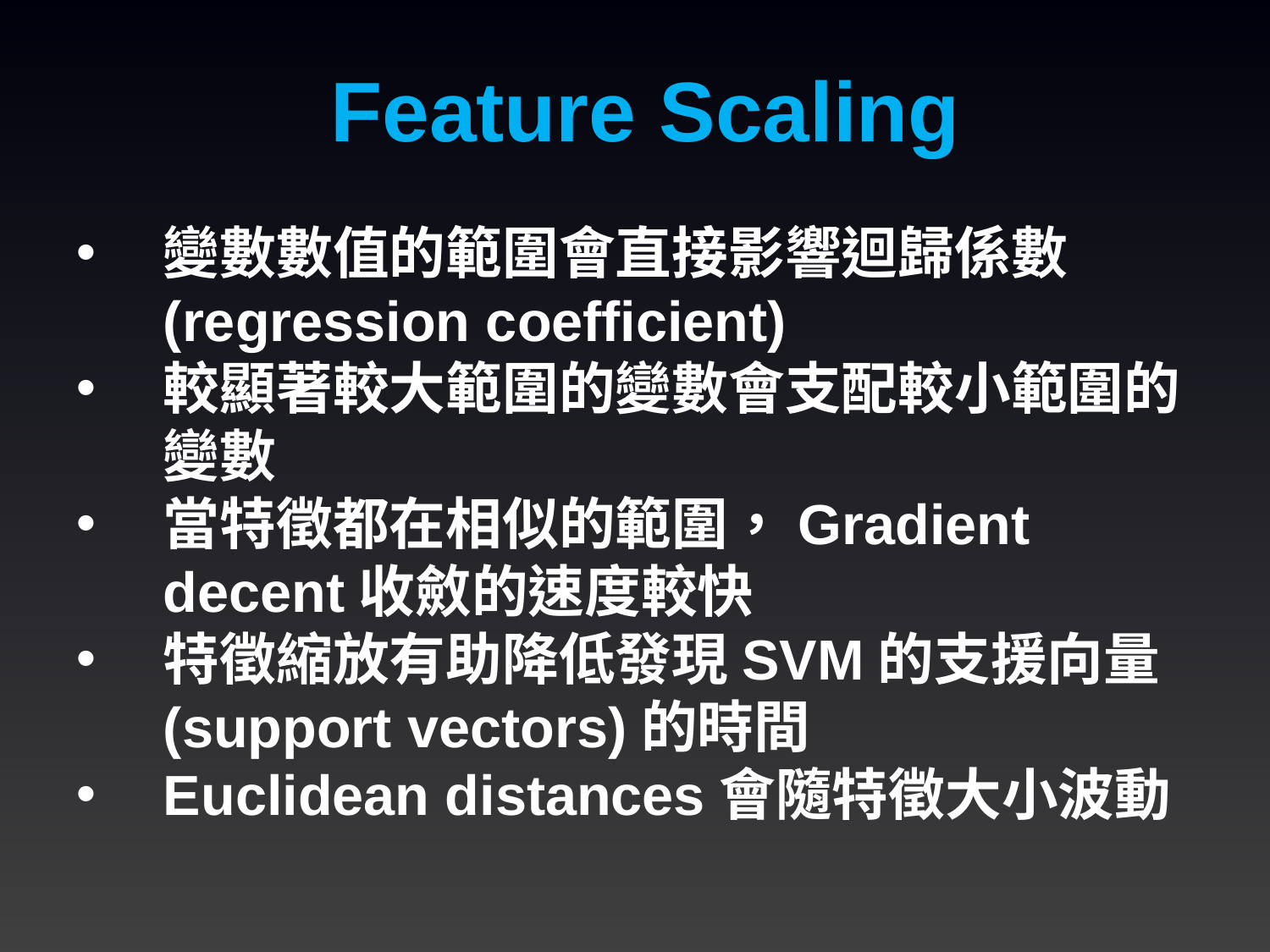

Feature Scaling
變數數值的範圍會直接影響迴歸係數(regression coefficient)
較顯著較大範圍的變數會支配較小範圍的變數
當特徵都在相似的範圍，Gradient decent收斂的速度較快
特徵縮放有助降低發現SVM的支援向量(support vectors)的時間
Euclidean distances會隨特徵大小波動